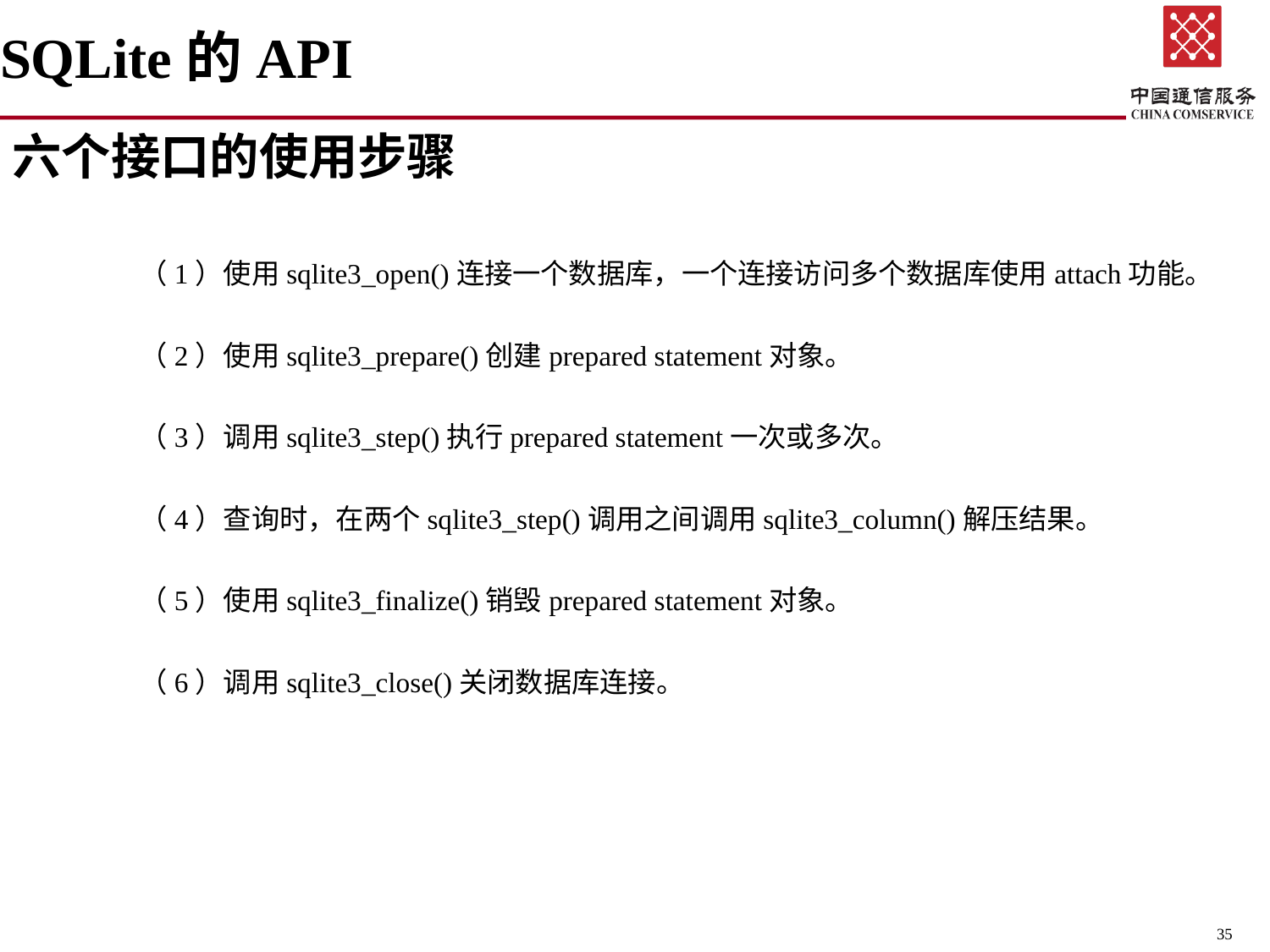

# SQLite的API
六个接口的使用步骤

	（1）使用sqlite3_open()连接一个数据库，一个连接访问多个数据库使用attach功能。

	（2）使用sqlite3_prepare()创建prepared statement对象。

	（3）调用sqlite3_step()执行prepared statement一次或多次。

	（4）查询时，在两个sqlite3_step()调用之间调用sqlite3_column()解压结果。

	（5）使用sqlite3_finalize()销毁prepared statement对象。

	（6）调用sqlite3_close()关闭数据库连接。